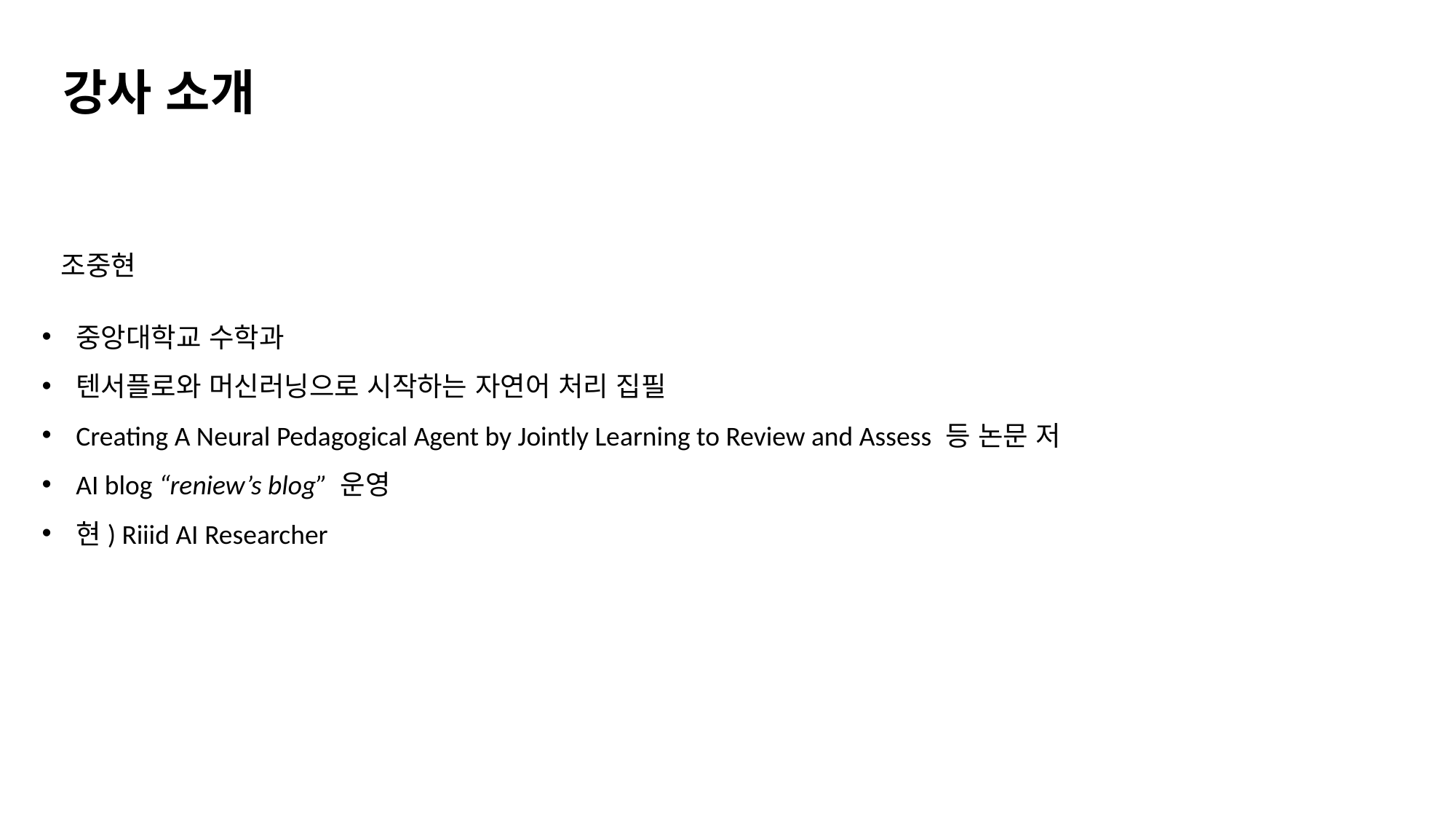

강사 소개
조중현
중앙대학교 수학과
텐서플로와 머신러닝으로 시작하는 자연어 처리 집필
Creating A Neural Pedagogical Agent by Jointly Learning to Review and Assess 등 논문 저
AI blog “reniew’s blog” 운영
현) Riiid AI Researcher